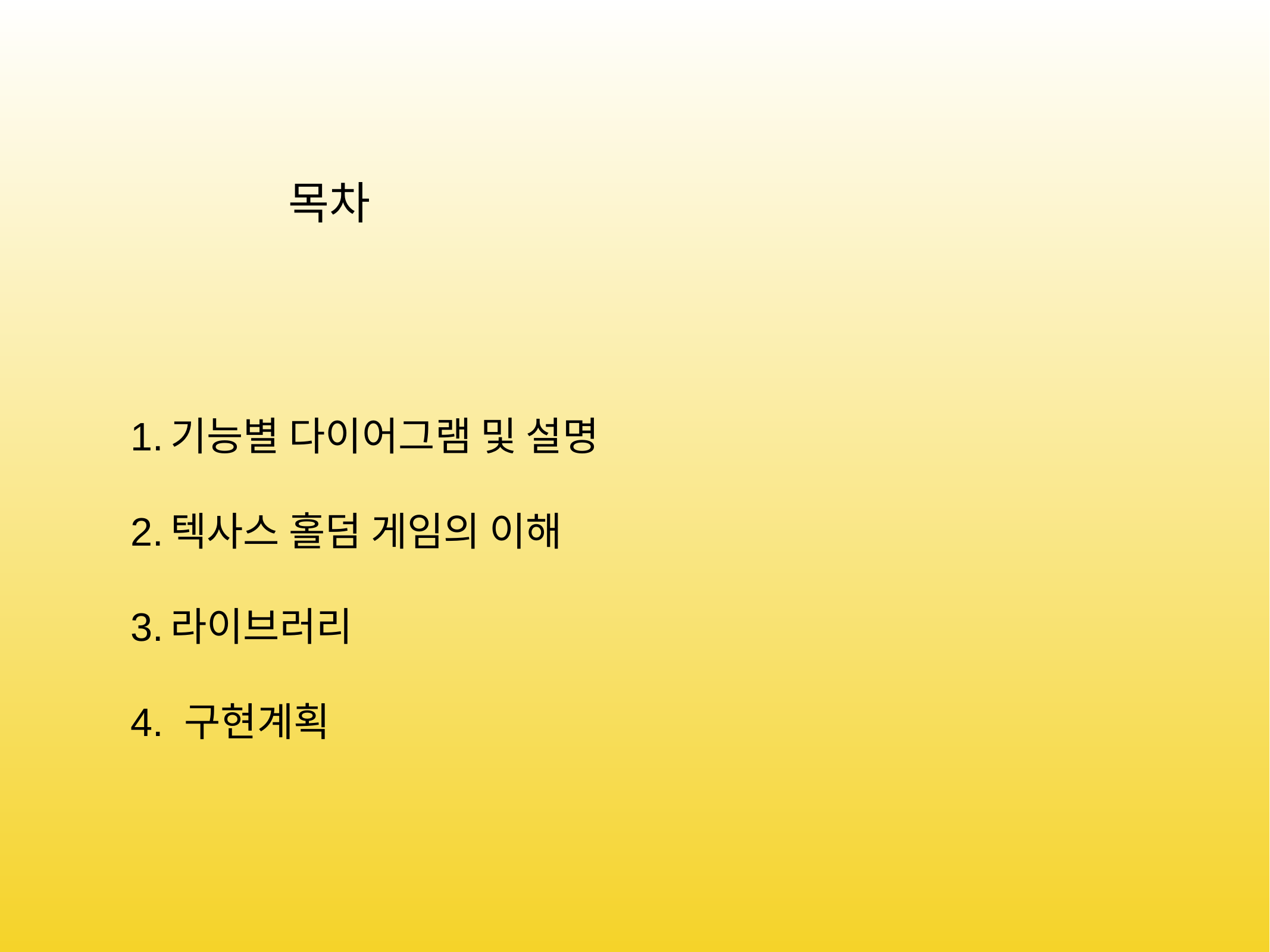

목차
기능별 다이어그램 및 설명

텍사스 홀덤 게임의 이해

라이브러리

4. 구현계획